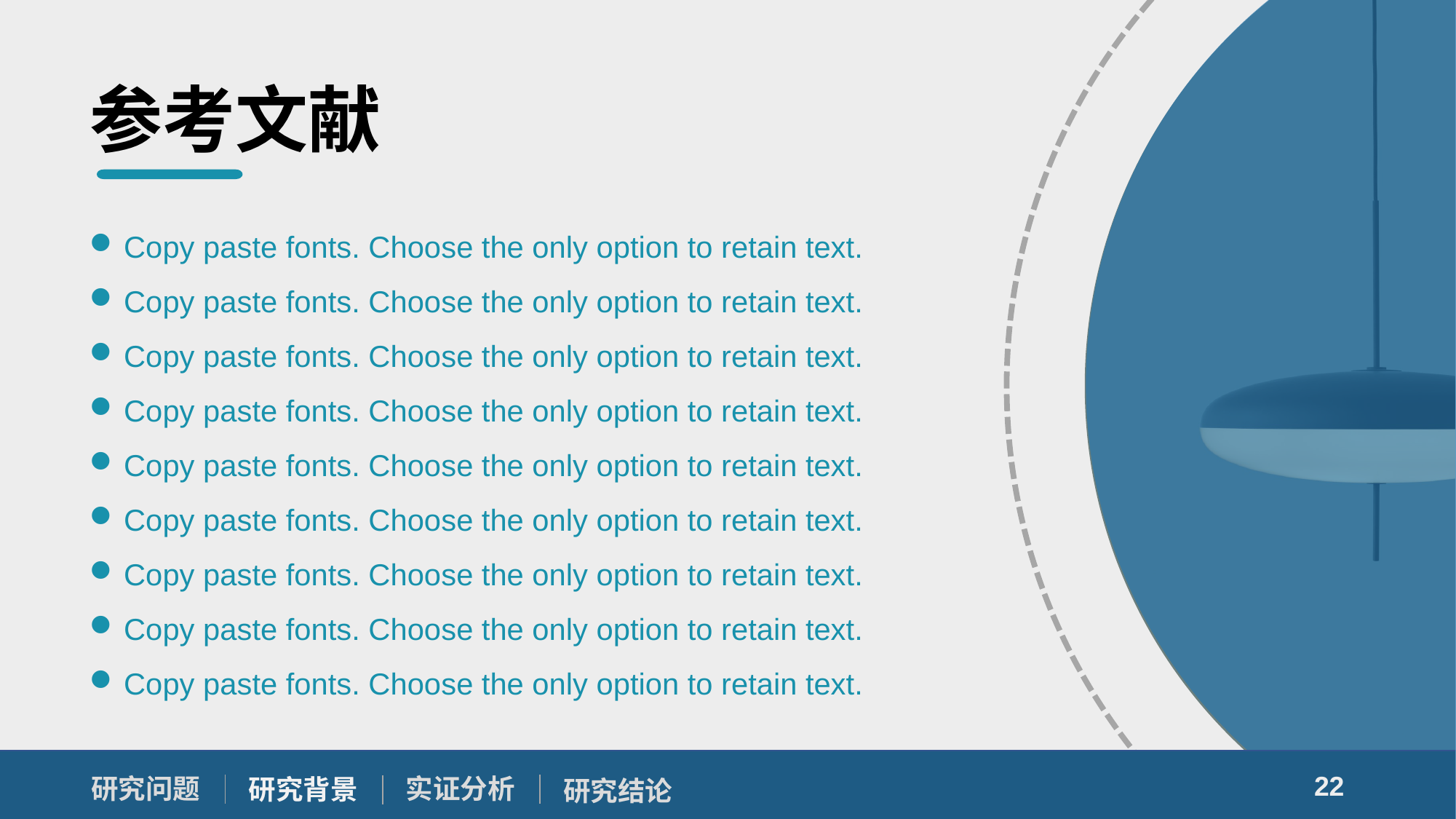

参考文献
Copy paste fonts. Choose the only option to retain text.
Copy paste fonts. Choose the only option to retain text.
Copy paste fonts. Choose the only option to retain text.
Copy paste fonts. Choose the only option to retain text.
Copy paste fonts. Choose the only option to retain text.
Copy paste fonts. Choose the only option to retain text.
Copy paste fonts. Choose the only option to retain text.
Copy paste fonts. Choose the only option to retain text.
Copy paste fonts. Choose the only option to retain text.

22